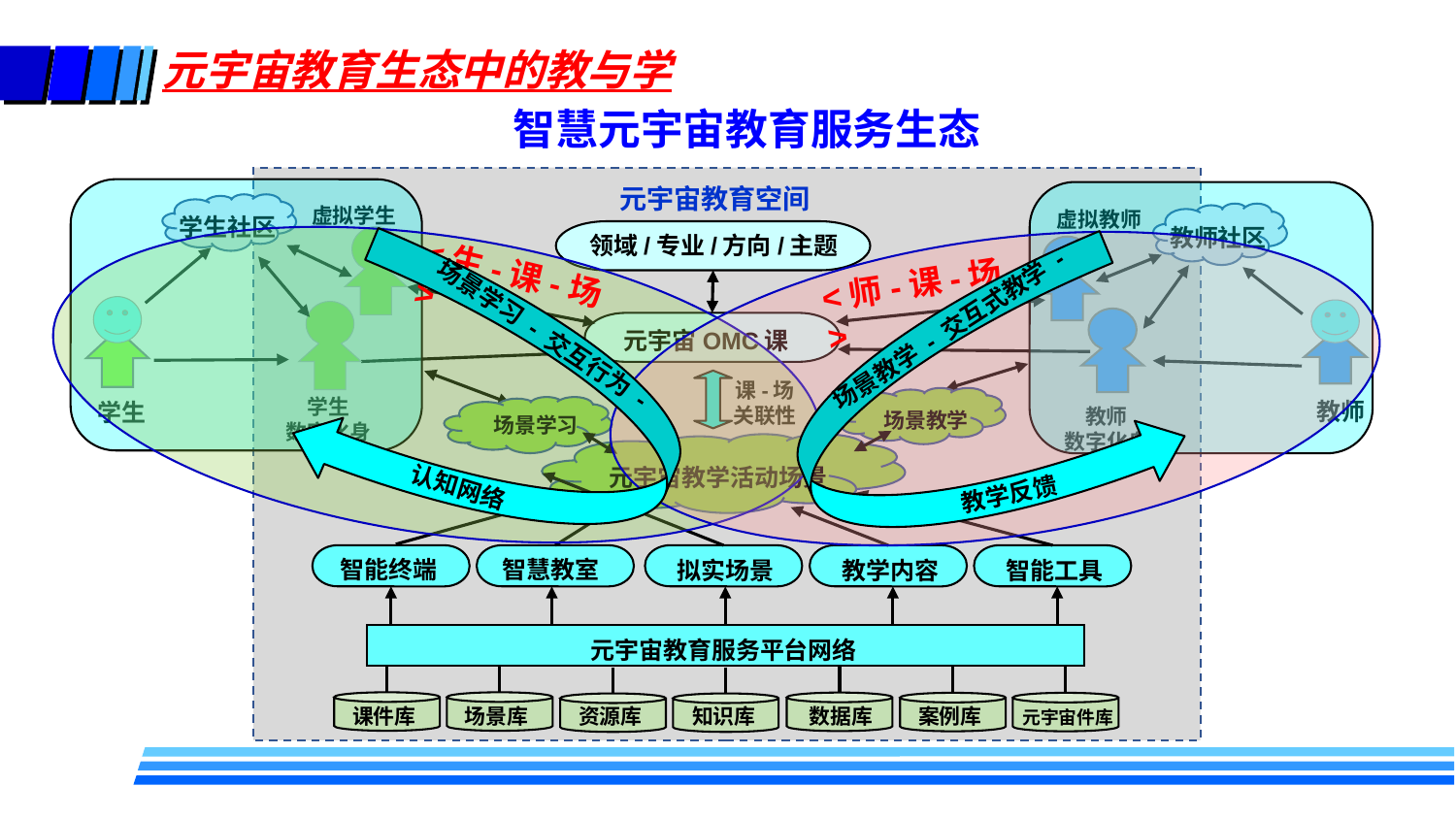

元宇宙教育生态中的教与学
智慧元宇宙教育服务生态

元宇宙教育空间

学生社区
虚拟学生

学生
数字化身
学生

虚拟教师

教师社区

教师
教师
数字化身

领域/专业/方向/主题

<生-课-场>
<师-课-场>

场景学习 - 交互行为 -
认知网络

场景教学 - 交互式教学 -
教学反馈

元宇宙OMC课
课-场
关联性

场景教学

场景学习

元宇宙教学活动场景

智能终端

智慧教室

拟实场景

教学内容

智能工具

元宇宙教育服务平台网络

课件库

场景库

数据库

案例库

元宇宙件库

知识库

资源库